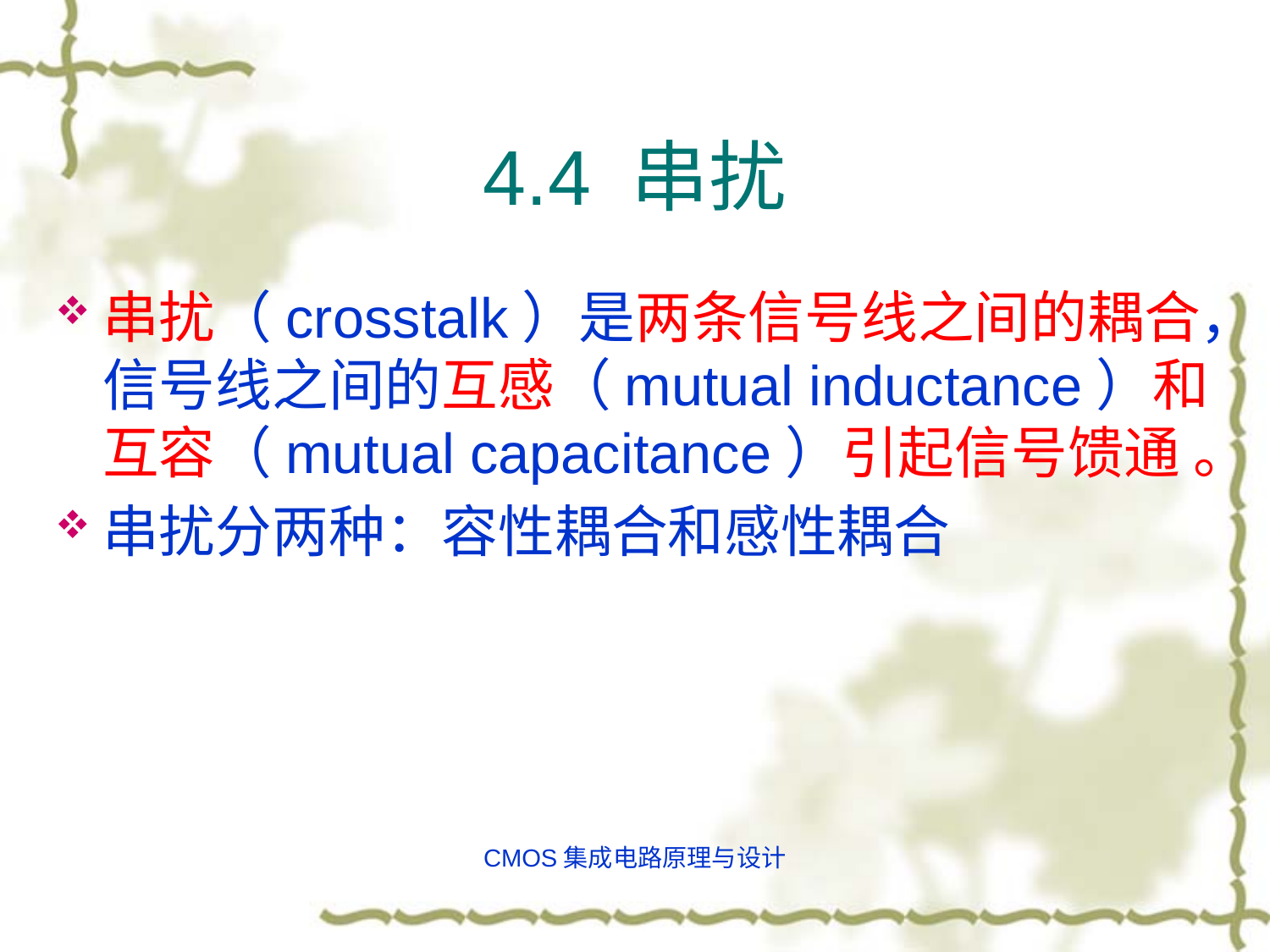

# 4.4 串扰
串扰（crosstalk）是两条信号线之间的耦合，信号线之间的互感（mutual inductance）和互容（mutual capacitance）引起信号馈通 。
串扰分两种：容性耦合和感性耦合

CMOS集成电路原理与设计
22